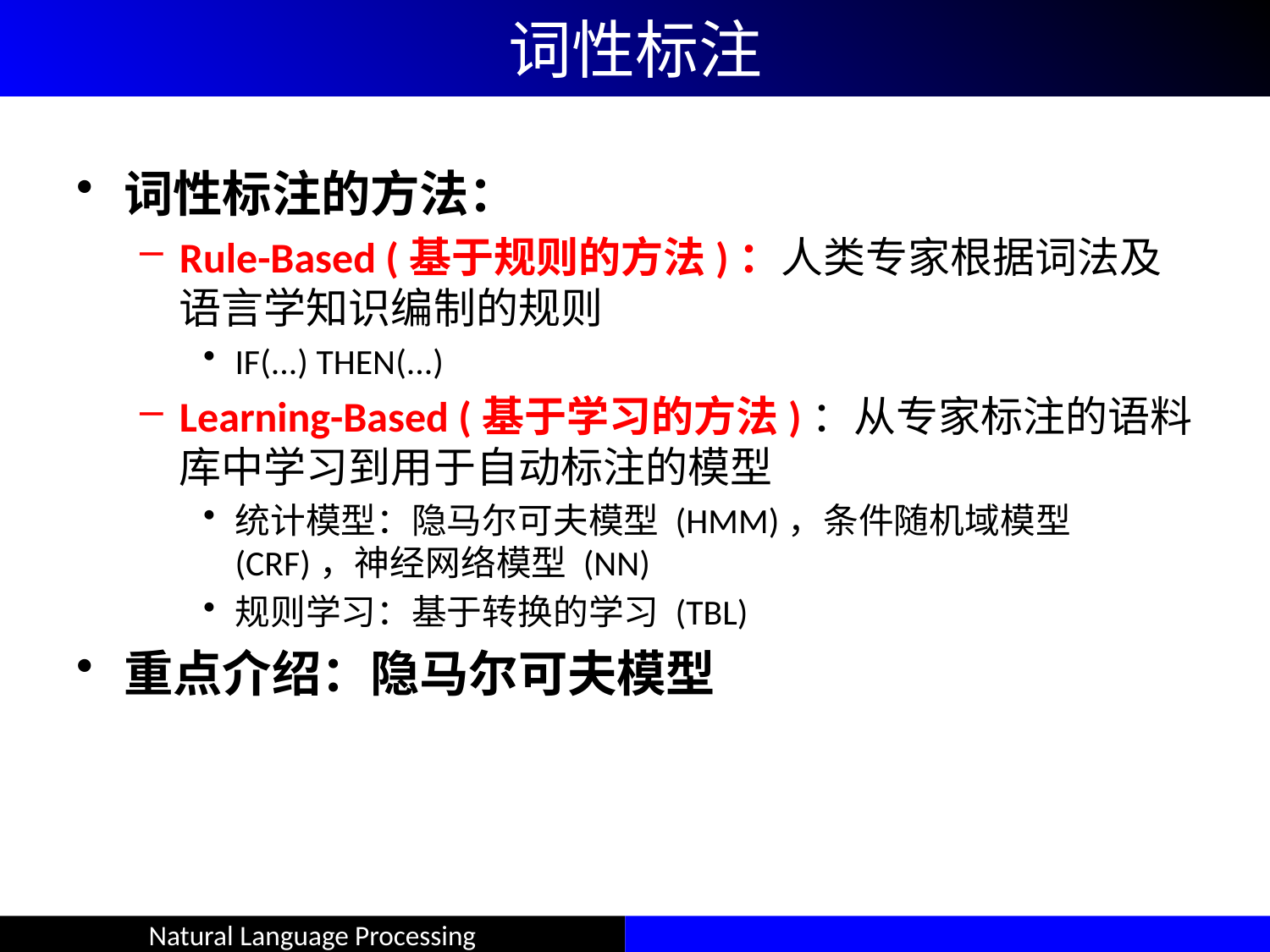

# 词性标注
词性标注的方法：
Rule-Based (基于规则的方法)：人类专家根据词法及语言学知识编制的规则
IF(...) THEN(...)
Learning-Based (基于学习的方法)：从专家标注的语料库中学习到用于自动标注的模型
统计模型：隐马尔可夫模型 (HMM)，条件随机域模型 (CRF)，神经网络模型 (NN)
规则学习：基于转换的学习 (TBL)
重点介绍：隐马尔可夫模型